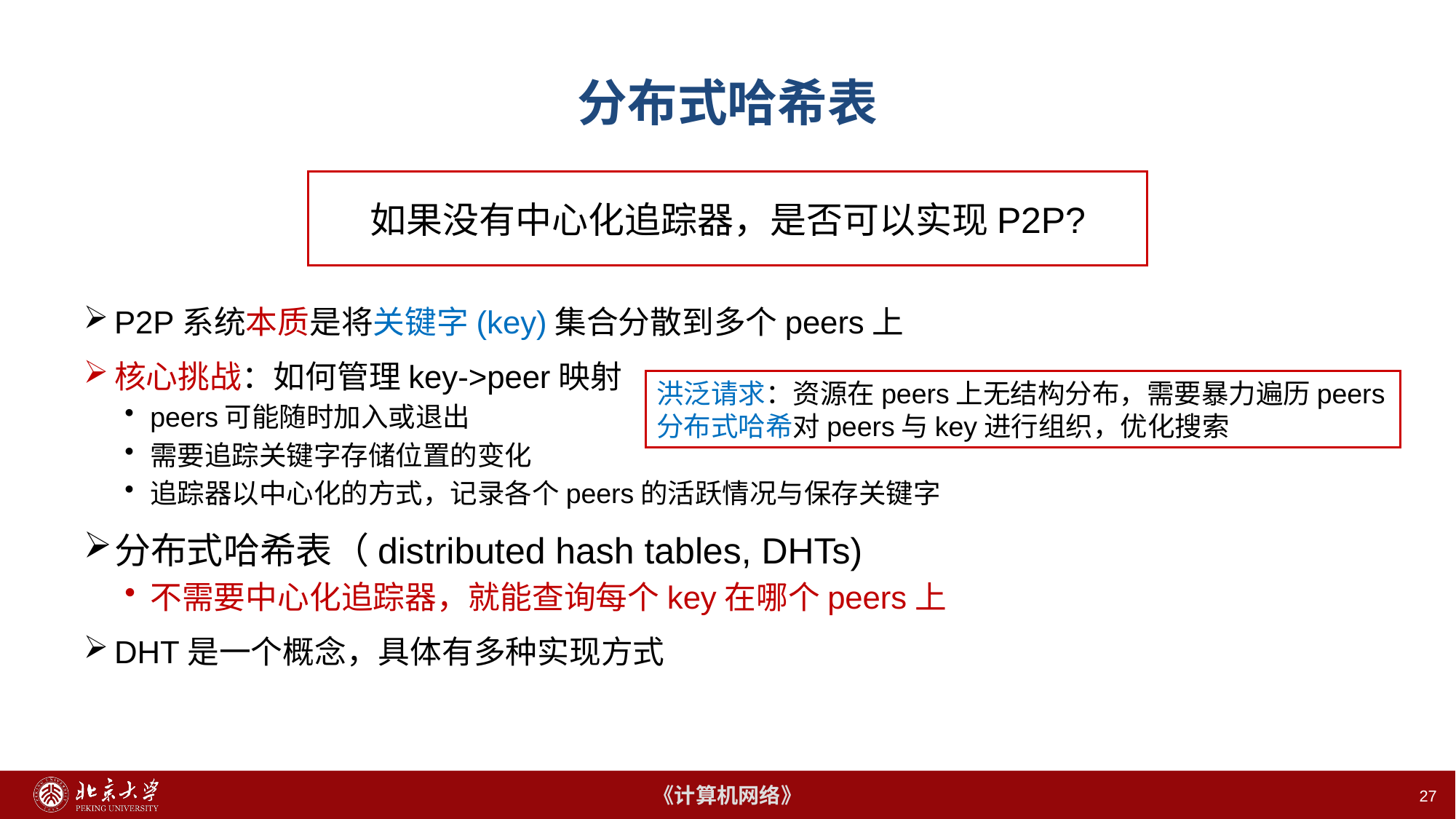

# 分布式哈希表
如果没有中心化追踪器，是否可以实现P2P?
P2P系统本质是将关键字(key)集合分散到多个peers上
核心挑战：如何管理key->peer映射
peers可能随时加入或退出
需要追踪关键字存储位置的变化
追踪器以中心化的方式，记录各个peers的活跃情况与保存关键字
分布式哈希表（distributed hash tables, DHTs)
不需要中心化追踪器，就能查询每个key在哪个peers上
DHT是一个概念，具体有多种实现方式
洪泛请求：资源在peers上无结构分布，需要暴力遍历peers
分布式哈希对peers与key进行组织，优化搜索
27